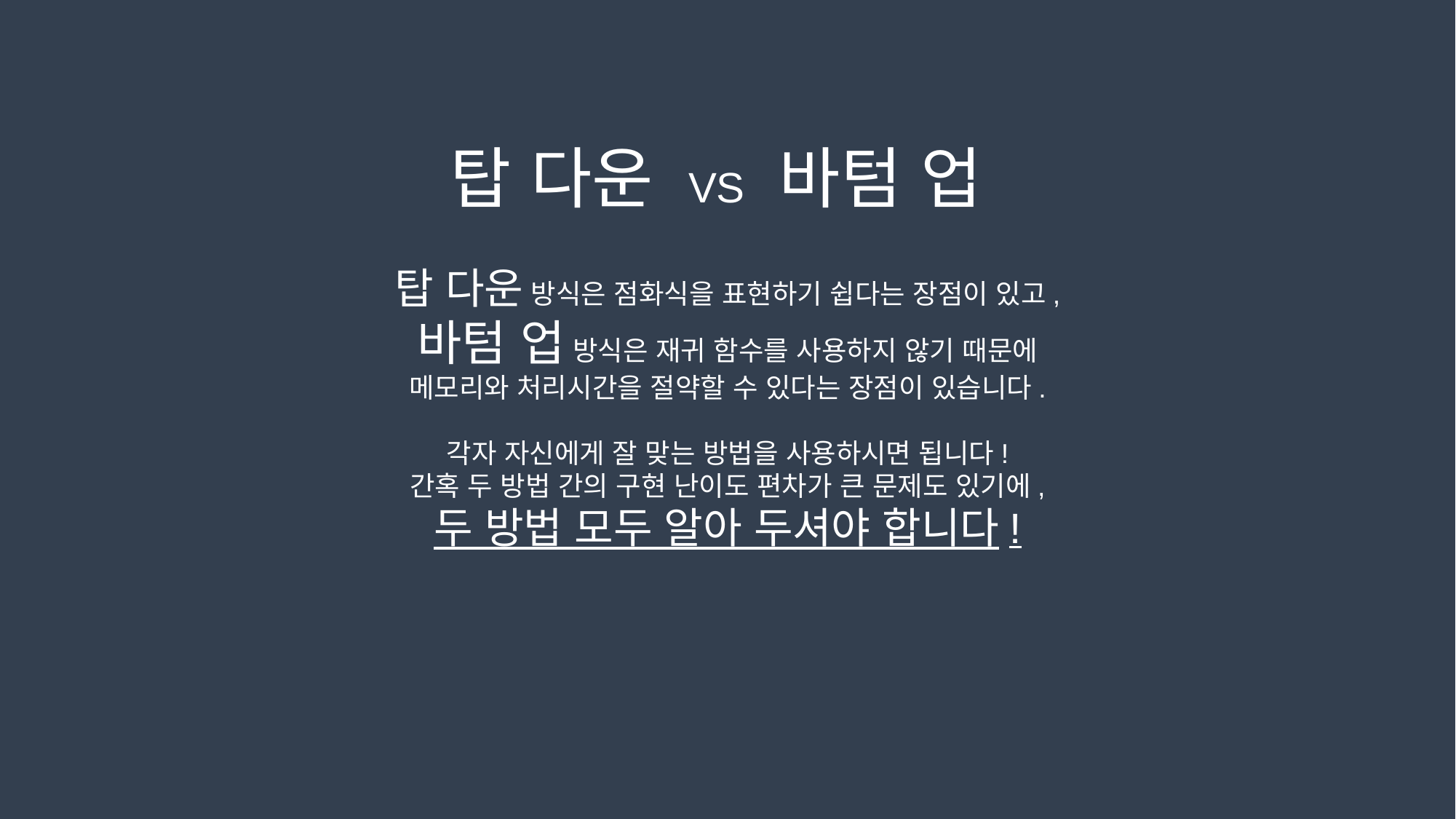

탑 다운 VS 바텀 업
탑 다운 방식은 점화식을 표현하기 쉽다는 장점이 있고,
바텀 업 방식은 재귀 함수를 사용하지 않기 때문에
메모리와 처리시간을 절약할 수 있다는 장점이 있습니다.

각자 자신에게 잘 맞는 방법을 사용하시면 됩니다!
간혹 두 방법 간의 구현 난이도 편차가 큰 문제도 있기에,
두 방법 모두 알아 두셔야 합니다!